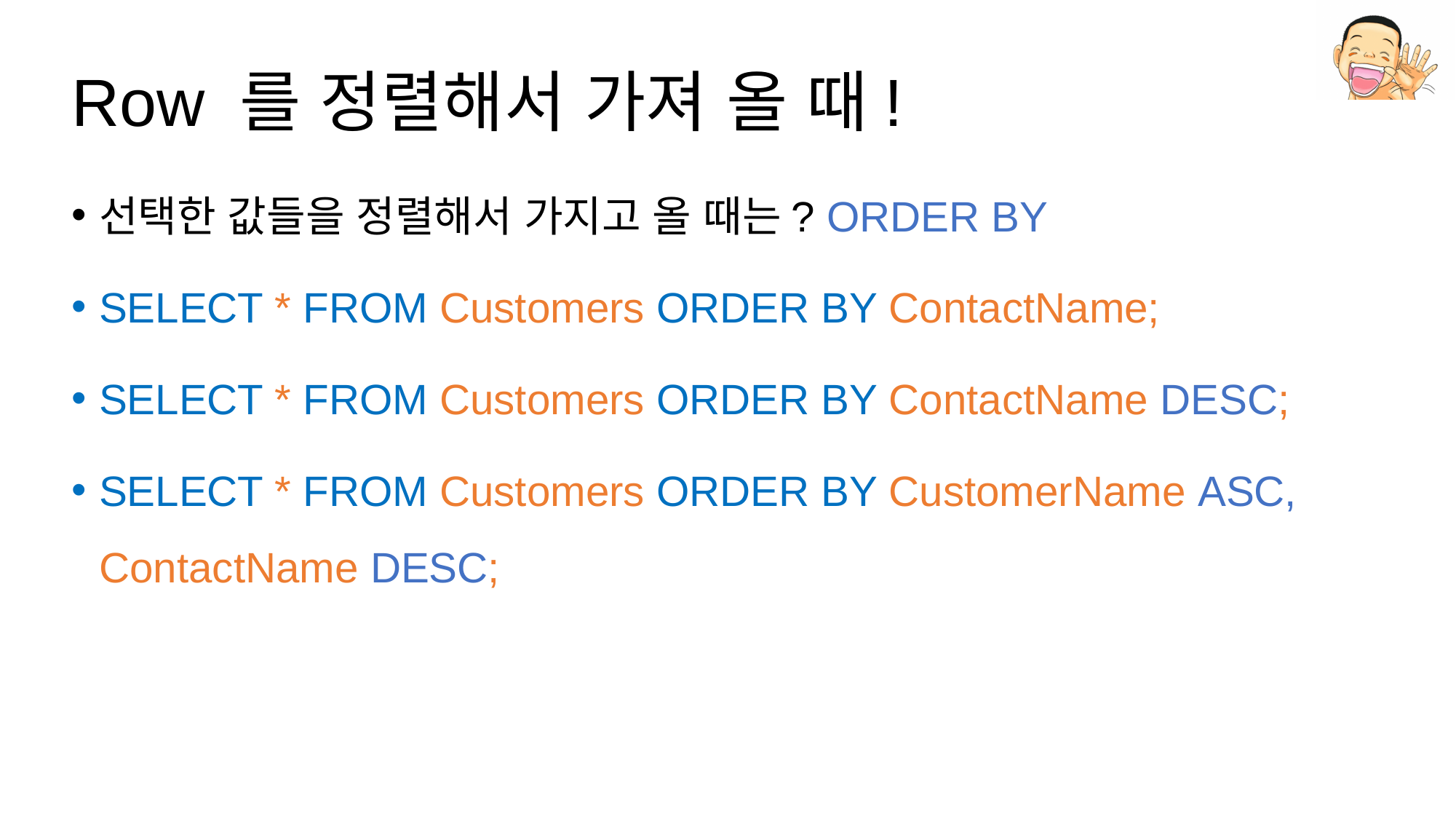

# Row 를 정렬해서 가져 올 때!
선택한 값들을 정렬해서 가지고 올 때는? ORDER BY
SELECT * FROM Customers ORDER BY ContactName;
SELECT * FROM Customers ORDER BY ContactName DESC;
SELECT * FROM Customers ORDER BY CustomerName ASC,  ContactName DESC;